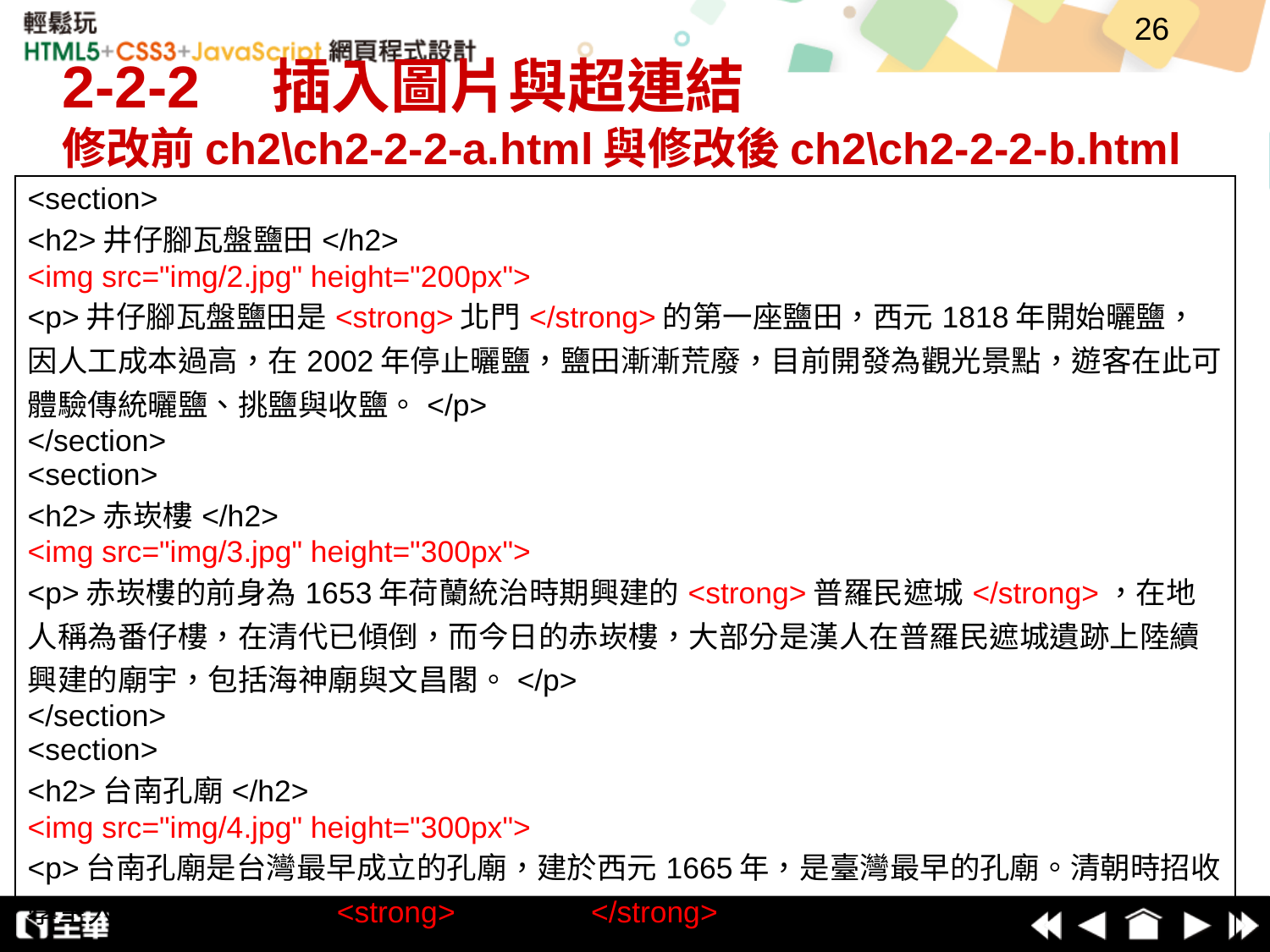

26
# 2-2-2　插入圖片與超連結 修改前ch2\ch2-2-2-a.html與修改後ch2\ch2-2-2-b.html
| <section> <h2>井仔腳瓦盤鹽田</h2> <img src="img/2.jpg" height="200px"> <p>井仔腳瓦盤鹽田是<strong>北門</strong>的第一座鹽田，西元1818年開始曬鹽，因人工成本過高，在2002年停止曬鹽，鹽田漸漸荒廢，目前開發為觀光景點，遊客在此可體驗傳統曬鹽、挑鹽與收鹽。</p> </section> <section> <h2>赤崁樓</h2> <img src="img/3.jpg" height="300px"> <p>赤崁樓的前身為1653年荷蘭統治時期興建的<strong>普羅民遮城</strong>，在地人稱為番仔樓，在清代已傾倒，而今日的赤崁樓，大部分是漢人在普羅民遮城遺跡上陸續興建的廟宇，包括海神廟與文昌閣。</p> </section> <section> <h2>台南孔廟</h2> <img src="img/4.jpg" height="300px"> <p>台南孔廟是台灣最早成立的孔廟，建於西元1665年，是臺灣最早的孔廟。清朝時招收學生入學，因此稱作「<strong>全臺首學</strong>」。</p> </section> |
| --- |